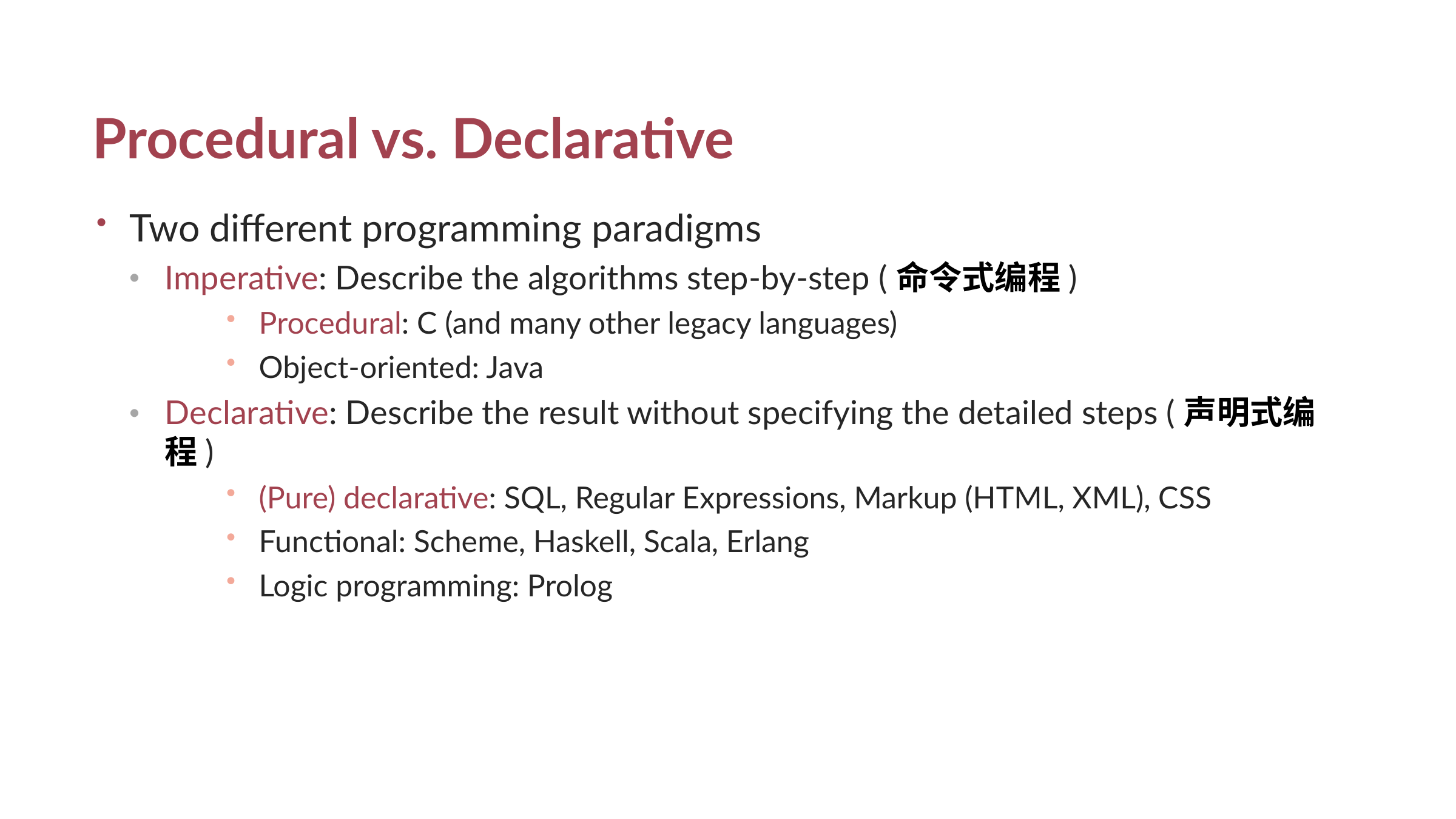

# Procedural vs. Declarative
Two different programming paradigms
Imperative: Describe the algorithms step-by-step (命令式编程)
Procedural: C (and many other legacy languages)
Object-oriented: Java
Declarative: Describe the result without specifying the detailed steps (声明式编程)
(Pure) declarative: SQL, Regular Expressions, Markup (HTML, XML), CSS
Functional: Scheme, Haskell, Scala, Erlang
Logic programming: Prolog